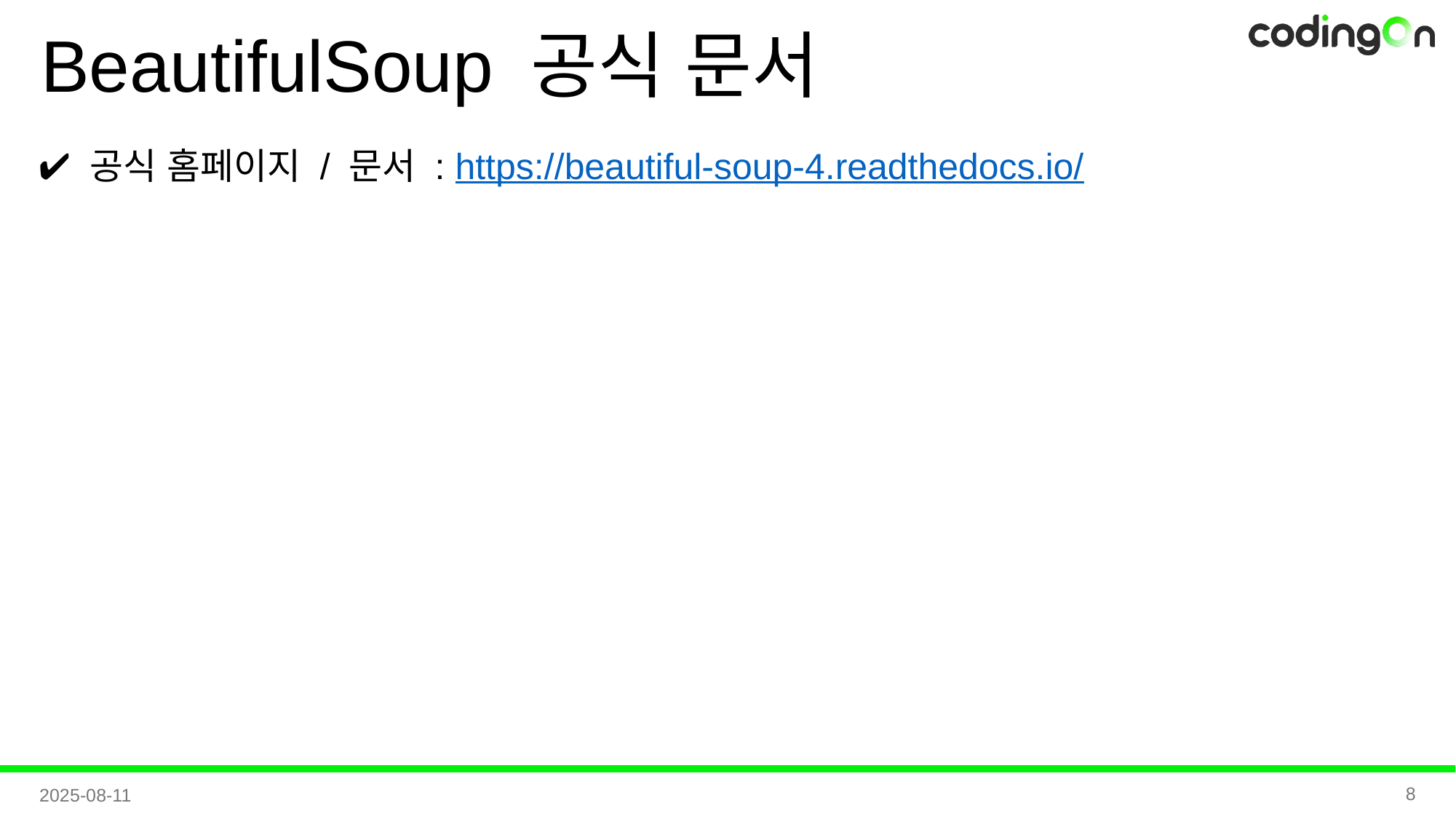

# BeautifulSoup 공식 문서
✔️ 공식 홈페이지 / 문서 : https://beautiful-soup-4.readthedocs.io/
8
2025-08-11